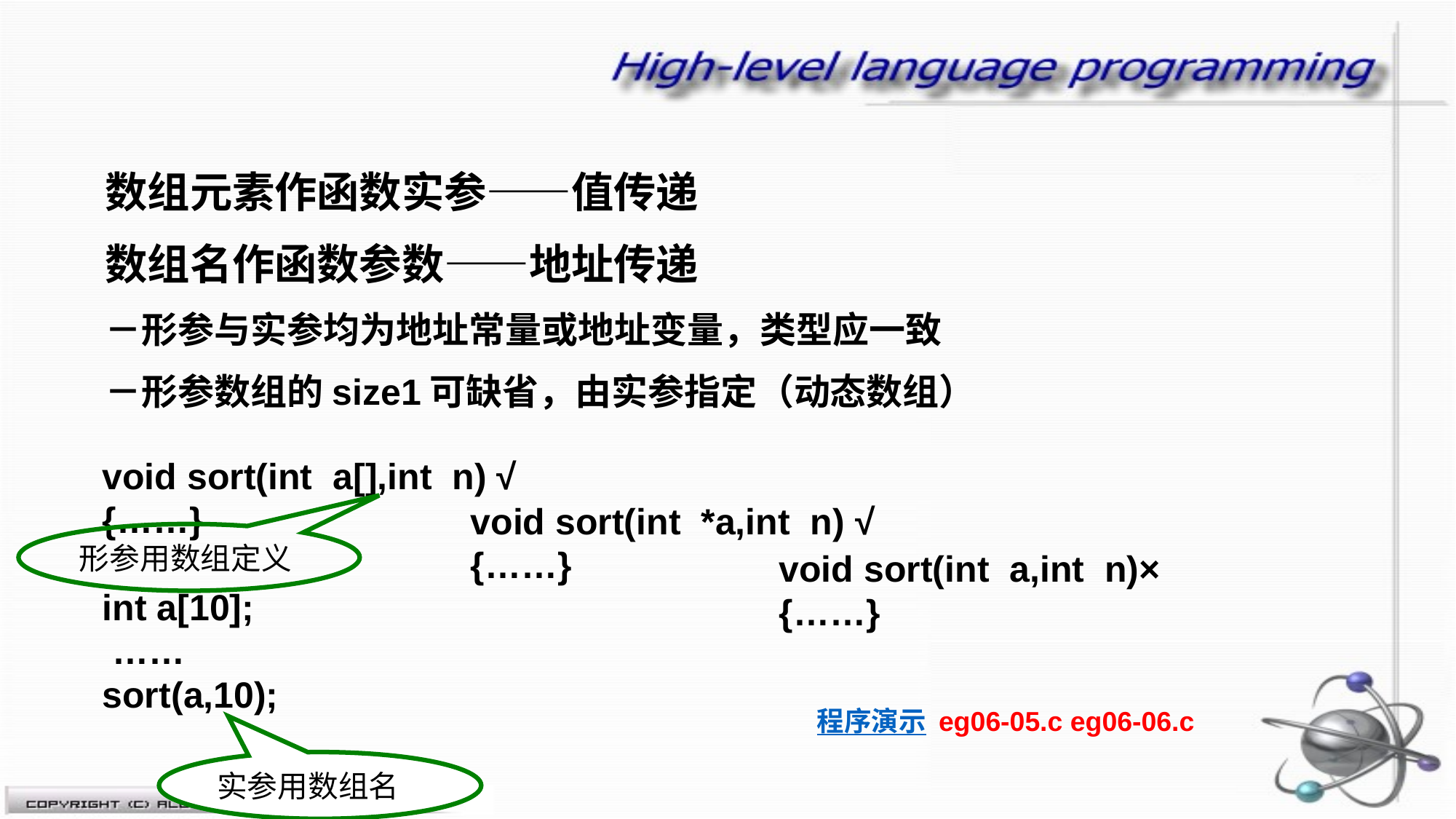

数组元素作函数实参——值传递
数组名作函数参数——地址传递
－形参与实参均为地址常量或地址变量，类型应一致
－形参数组的size1可缺省，由实参指定（动态数组）
void sort(int  a[],int  n) √
{……}

int a[10];
 ……
sort(a,10);
void sort(int  *a,int  n) √
{……}
形参用数组定义
void sort(int  a,int  n)×
{……}
程序演示 eg06-05.c eg06-06.c
实参用数组名